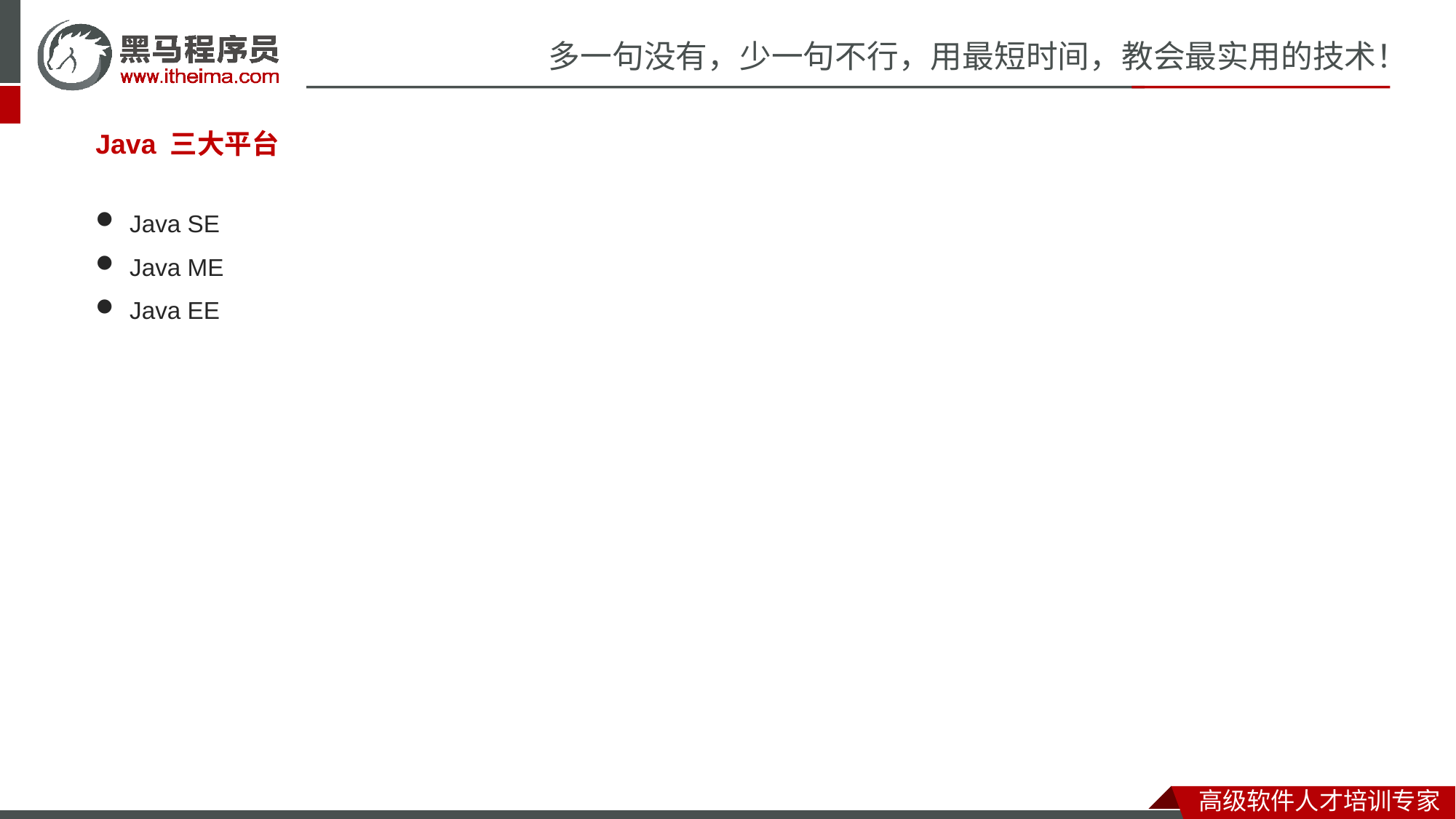

Java 三大平台
 Java SE
 Java ME
 Java EE